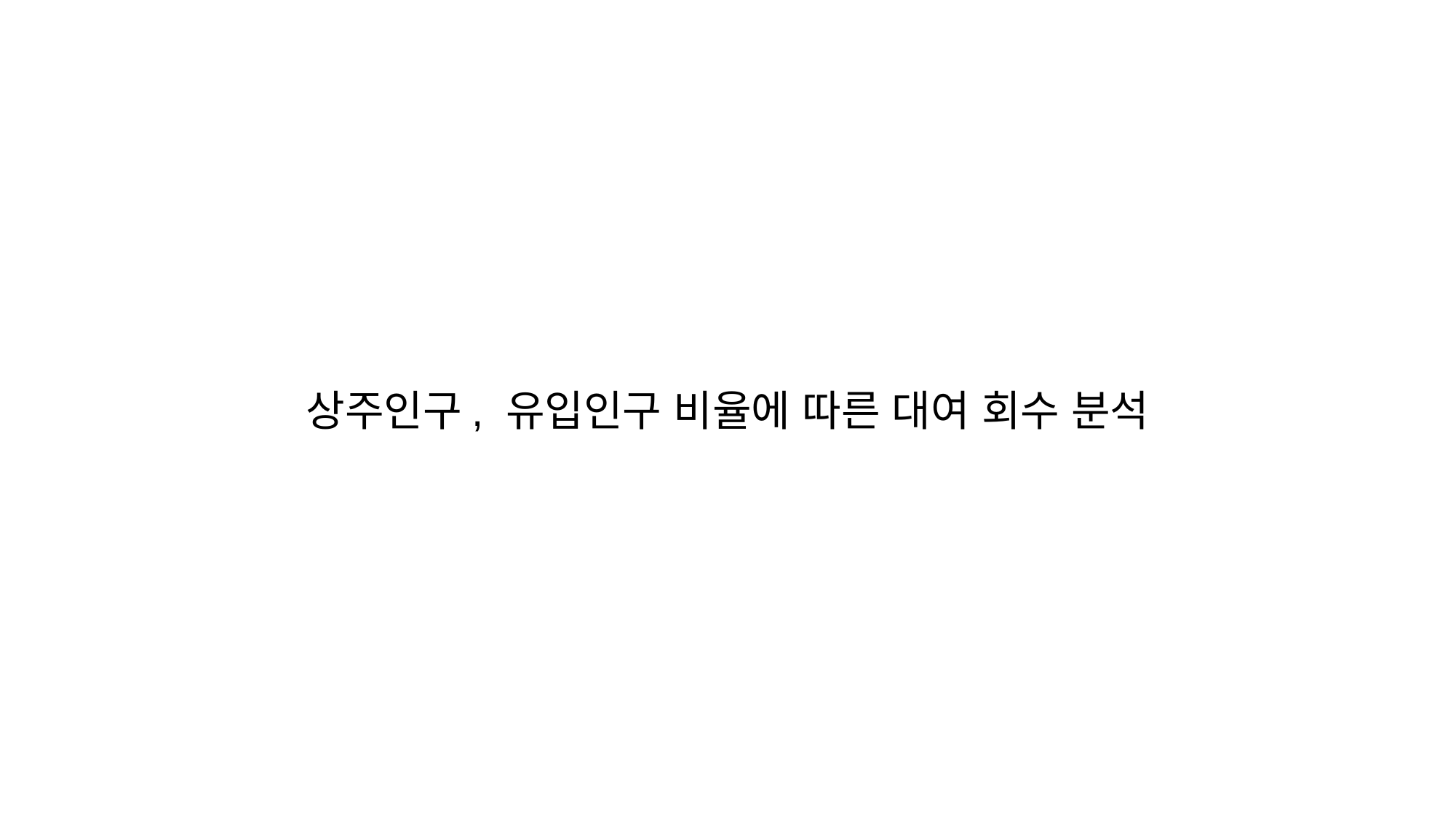

상주인구, 유입인구 비율에 따른 대여 회수 분석